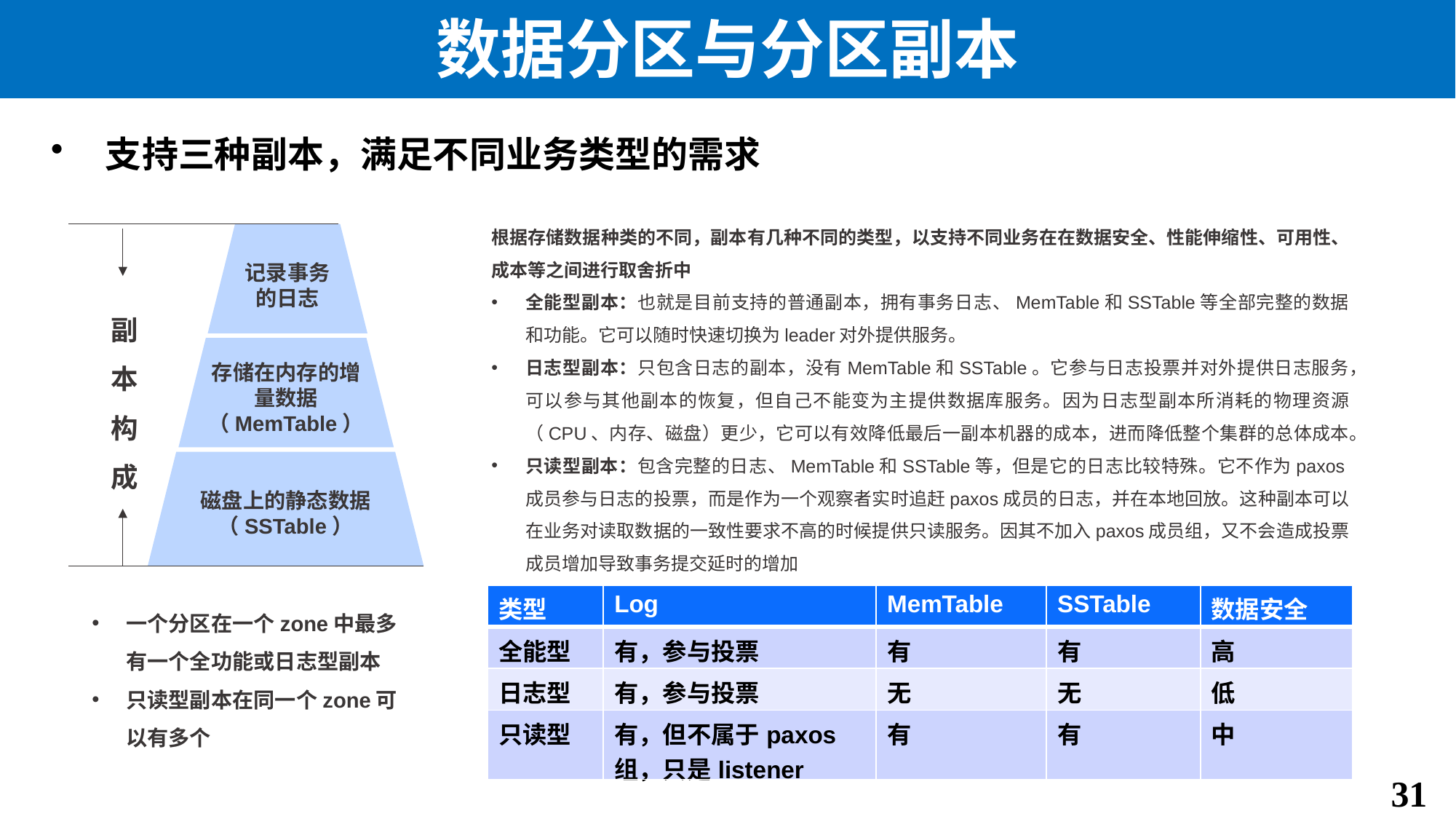

# 数据分区与分区副本
支持三种副本，满足不同业务类型的需求
根据存储数据种类的不同，副本有几种不同的类型，以支持不同业务在在数据安全、性能伸缩性、可用性、成本等之间进行取舍折中
全能型副本：也就是目前支持的普通副本，拥有事务日志、MemTable和SSTable等全部完整的数据和功能。它可以随时快速切换为leader对外提供服务。
日志型副本：只包含日志的副本，没有MemTable和SSTable。它参与日志投票并对外提供日志服务，可以参与其他副本的恢复，但自己不能变为主提供数据库服务。因为日志型副本所消耗的物理资源（CPU、内存、磁盘）更少，它可以有效降低最后一副本机器的成本，进而降低整个集群的总体成本。
只读型副本：包含完整的日志、MemTable和SSTable等，但是它的日志比较特殊。它不作为paxos成员参与日志的投票，而是作为一个观察者实时追赶paxos成员的日志，并在本地回放。这种副本可以在业务对读取数据的一致性要求不高的时候提供只读服务。因其不加入paxos成员组，又不会造成投票成员增加导致事务提交延时的增加
记录事务的日志
副本构成
存储在内存的增量数据（MemTable）
磁盘上的静态数据（SSTable）
| 类型 | Log | MemTable | SSTable | 数据安全 |
| --- | --- | --- | --- | --- |
| 全能型 | 有，参与投票 | 有 | 有 | 高 |
| 日志型 | 有，参与投票 | 无 | 无 | 低 |
| 只读型 | 有，但不属于paxos组，只是listener | 有 | 有 | 中 |
一个分区在一个zone中最多有一个全功能或日志型副本
只读型副本在同一个zone可以有多个